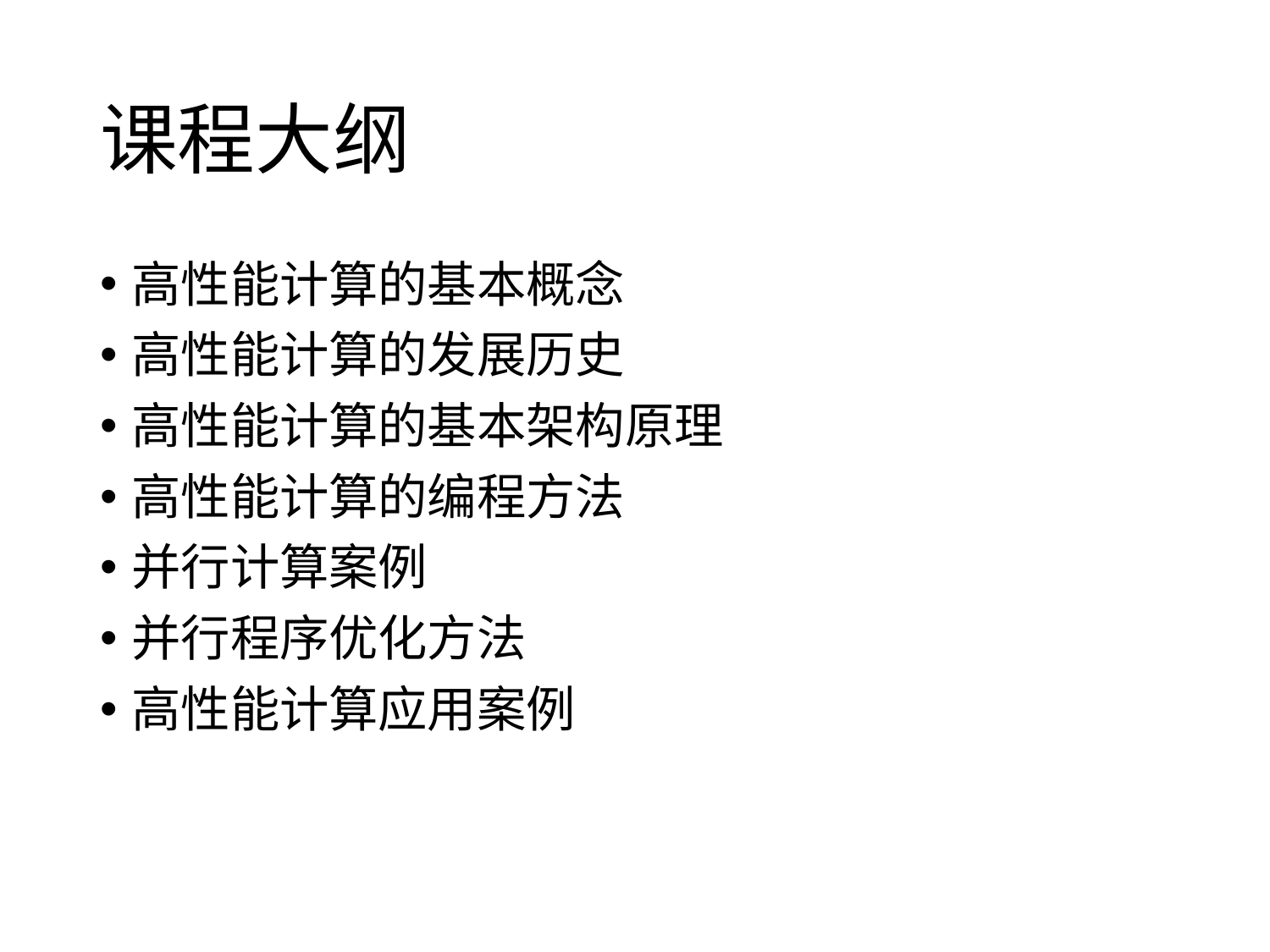

# 课程大纲
高性能计算的基本概念
高性能计算的发展历史
高性能计算的基本架构原理
高性能计算的编程方法
并行计算案例
并行程序优化方法
高性能计算应用案例